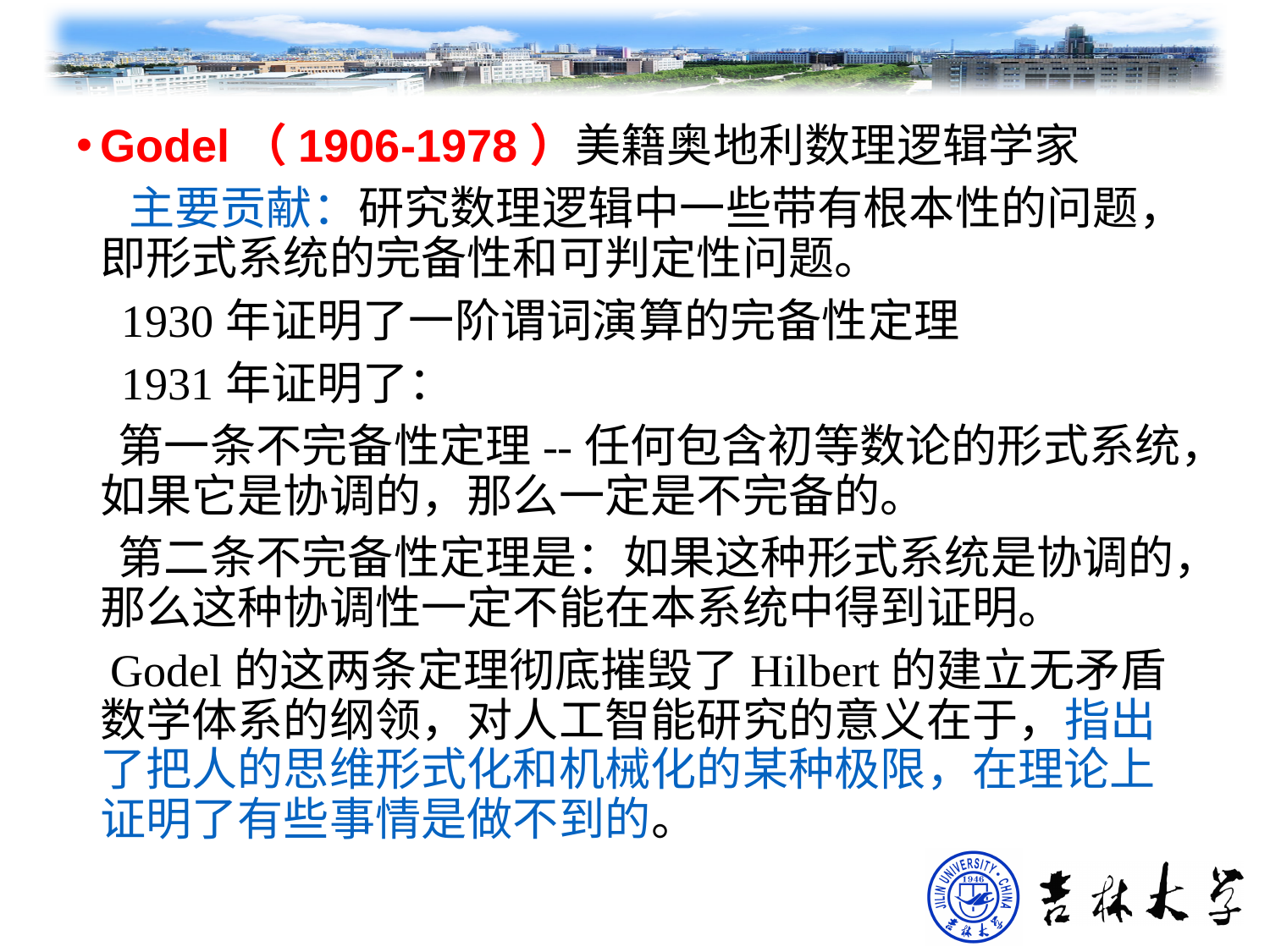

Godel（1906-1978）美籍奥地利数理逻辑学家
    主要贡献：研究数理逻辑中一些带有根本性的问题，即形式系统的完备性和可判定性问题。
    1930年证明了一阶谓词演算的完备性定理
    1931年证明了：
   第一条不完备性定理--任何包含初等数论的形式系统，如果它是协调的，那么一定是不完备的。
   第二条不完备性定理是：如果这种形式系统是协调的，那么这种协调性一定不能在本系统中得到证明。
   Godel的这两条定理彻底摧毁了Hilbert的建立无矛盾数学体系的纲领，对人工智能研究的意义在于，指出了把人的思维形式化和机械化的某种极限，在理论上证明了有些事情是做不到的。